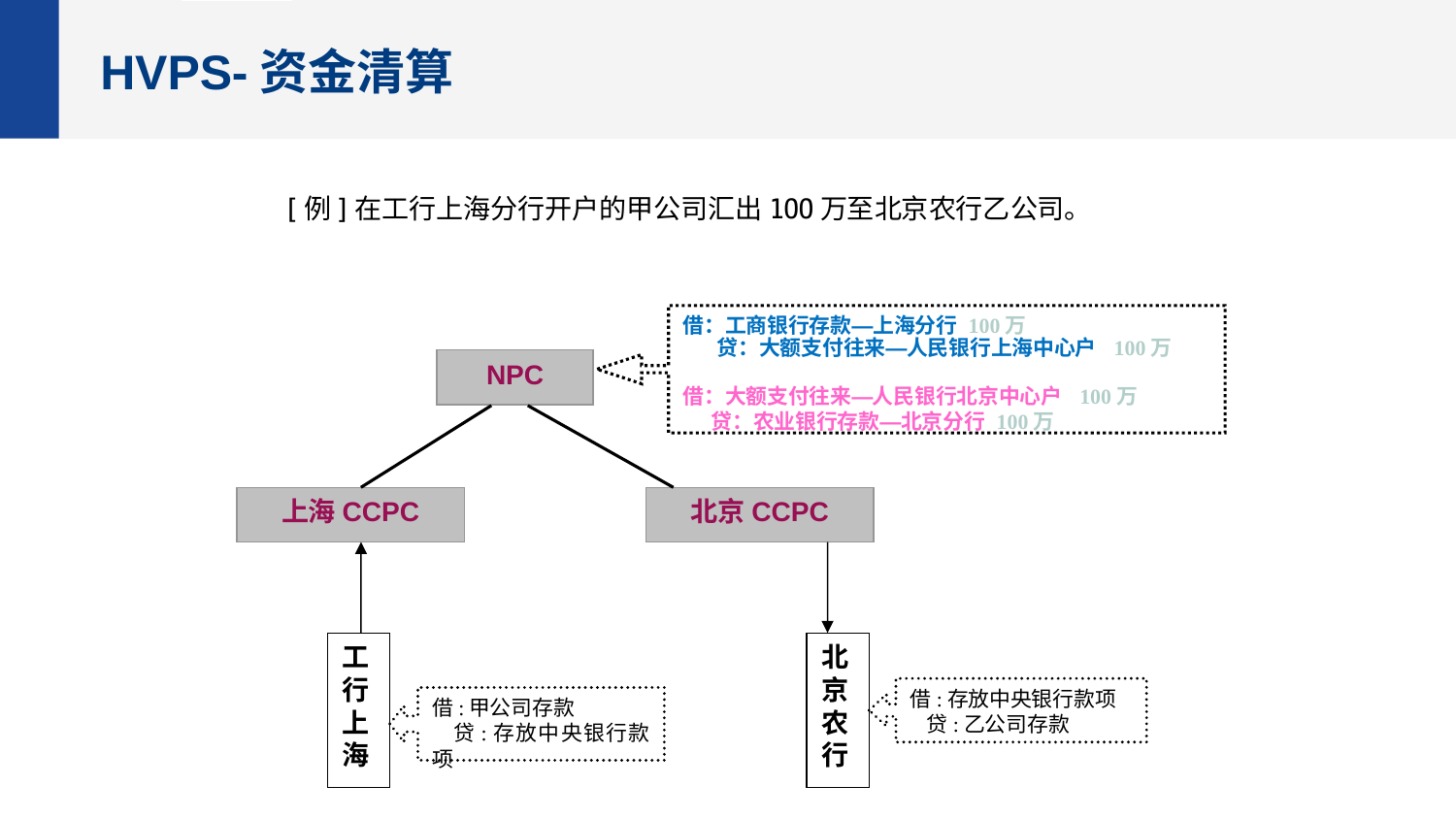

HVPS-资金清算
[例]在工行上海分行开户的甲公司汇出100万至北京农行乙公司。

借：工商银行存款—上海分行 100万
     贷：大额支付往来—人民银行上海中心户  100万

借：大额支付往来—人民银行北京中心户  100万
    贷：农业银行存款—北京分行 100万
NPC

上海CCPC
北京CCPC

工行上海
北京农行
借:存放中央银行款项
  贷:乙公司存款
借:甲公司存款
  贷:存放中央银行款项